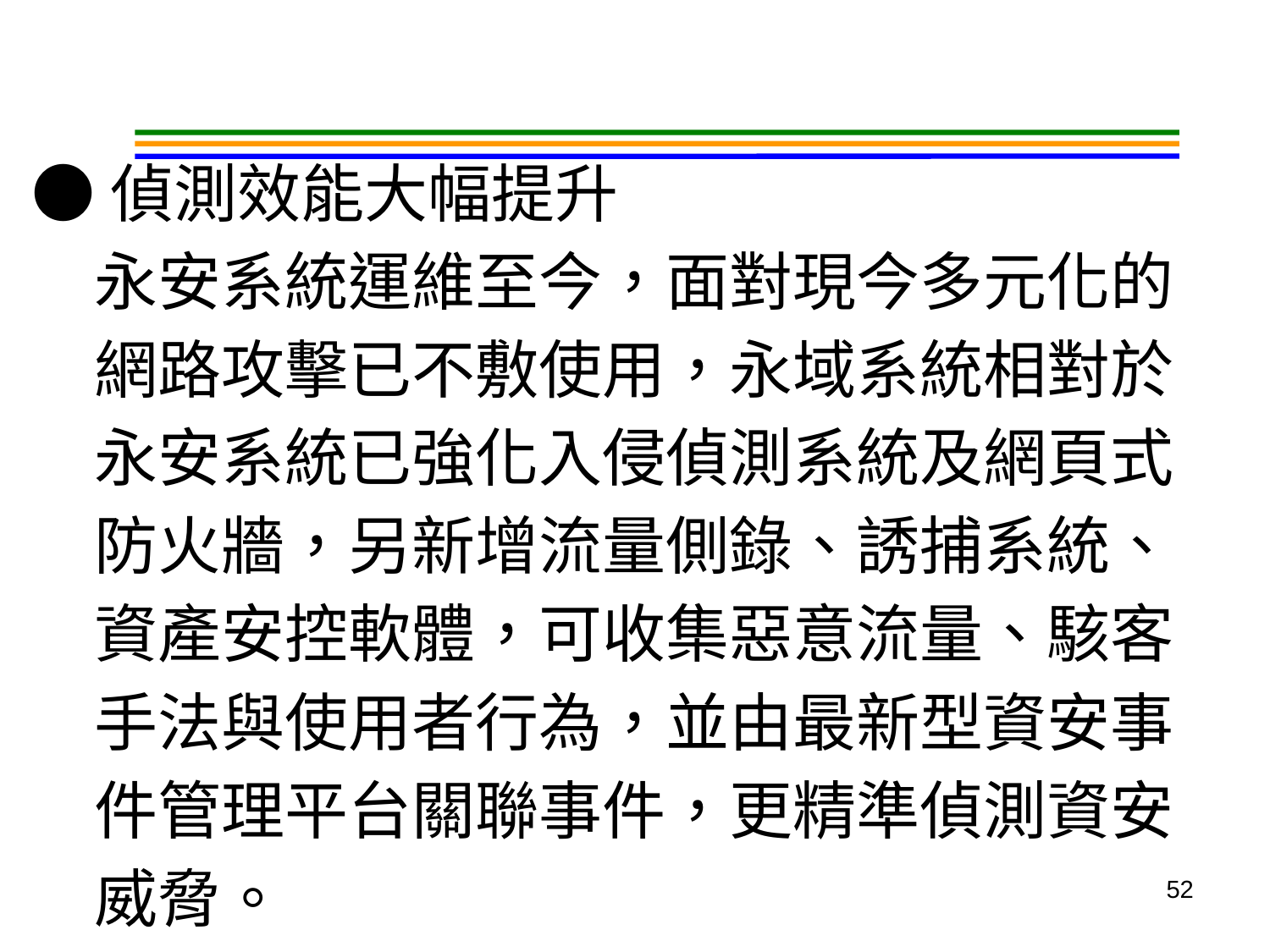

●偵測效能大幅提升
永安系統運維至今，面對現今多元化的網路攻擊已不敷使用，永域系統相對於永安系統已強化入侵偵測系統及網頁式防火牆，另新增流量側錄、誘捕系統、資產安控軟體，可收集惡意流量、駭客手法與使用者行為，並由最新型資安事件管理平台關聯事件，更精準偵測資安威脅。

52